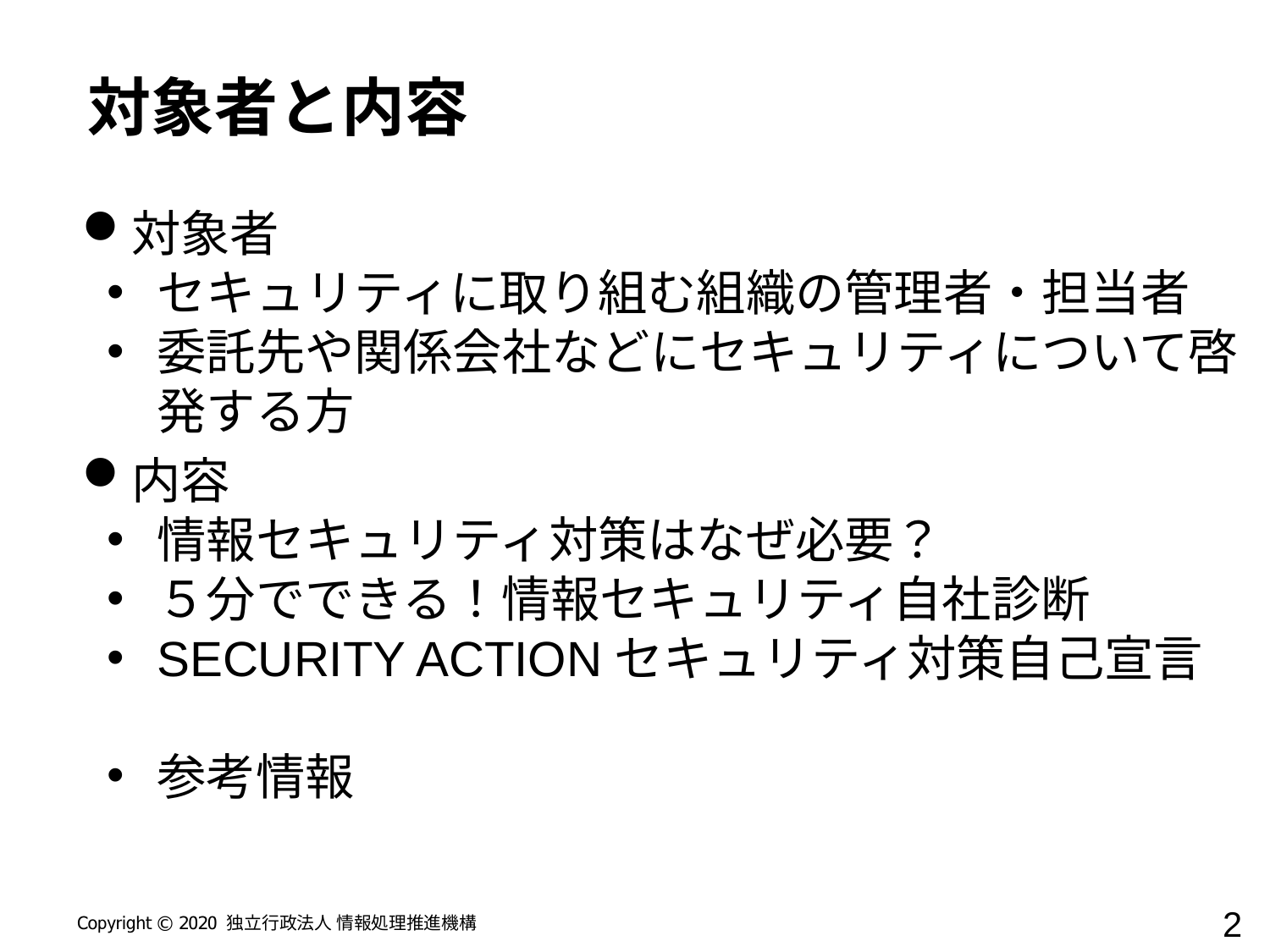

対象者と内容
対象者
セキュリティに取り組む組織の管理者・担当者
委託先や関係会社などにセキュリティについて啓発する方
内容
情報セキュリティ対策はなぜ必要？
５分でできる！情報セキュリティ自社診断
SECURITY ACTIONセキュリティ対策自己宣言
参考情報